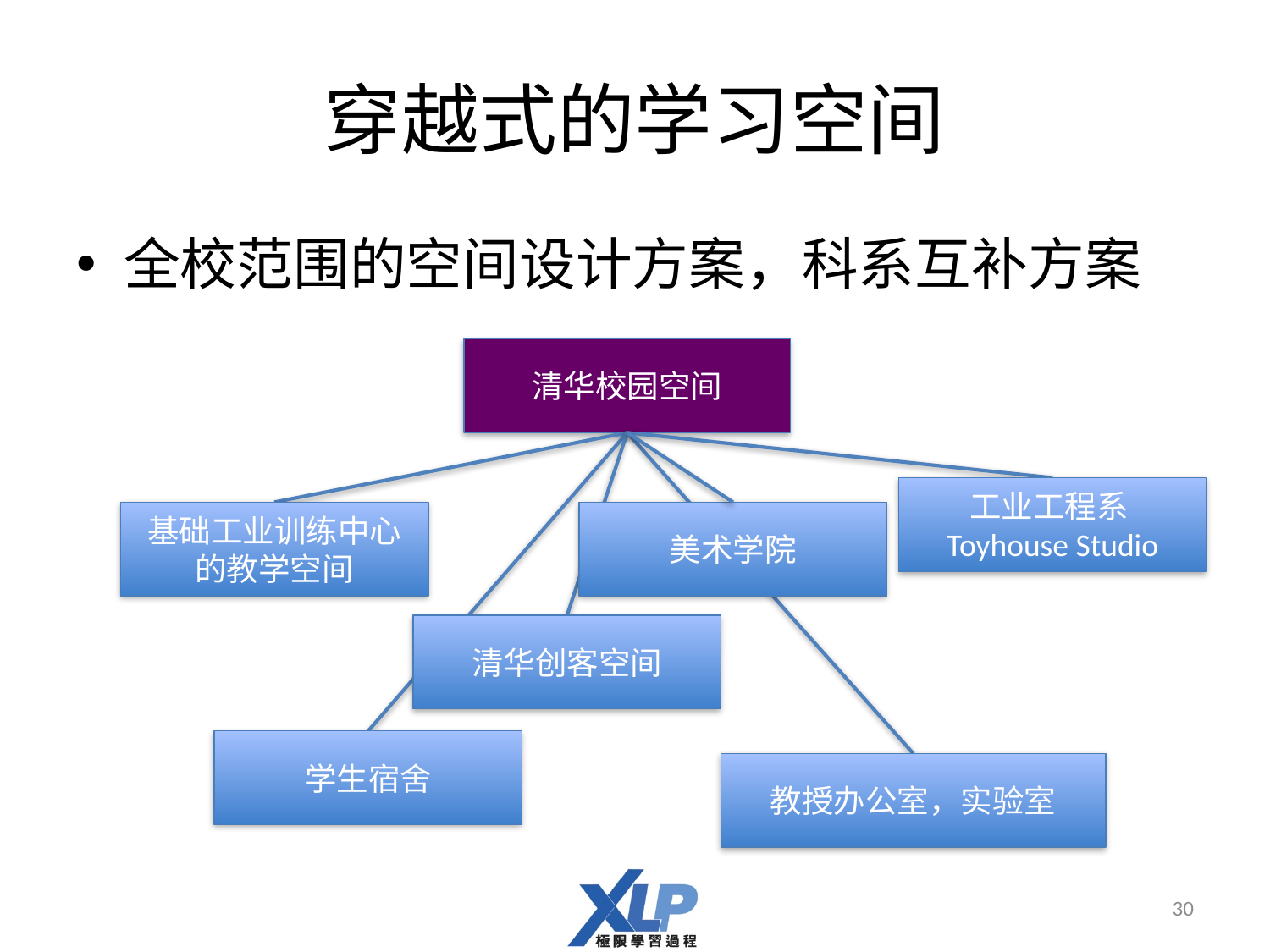

# 穿越式的学习空间
全校范围的空间设计方案，科系互补方案
清华校园空间
工业工程系Toyhouse Studio
基础工业训练中心的教学空间
清华创客空间
学生宿舍
教授办公室，实验室
美术学院
30